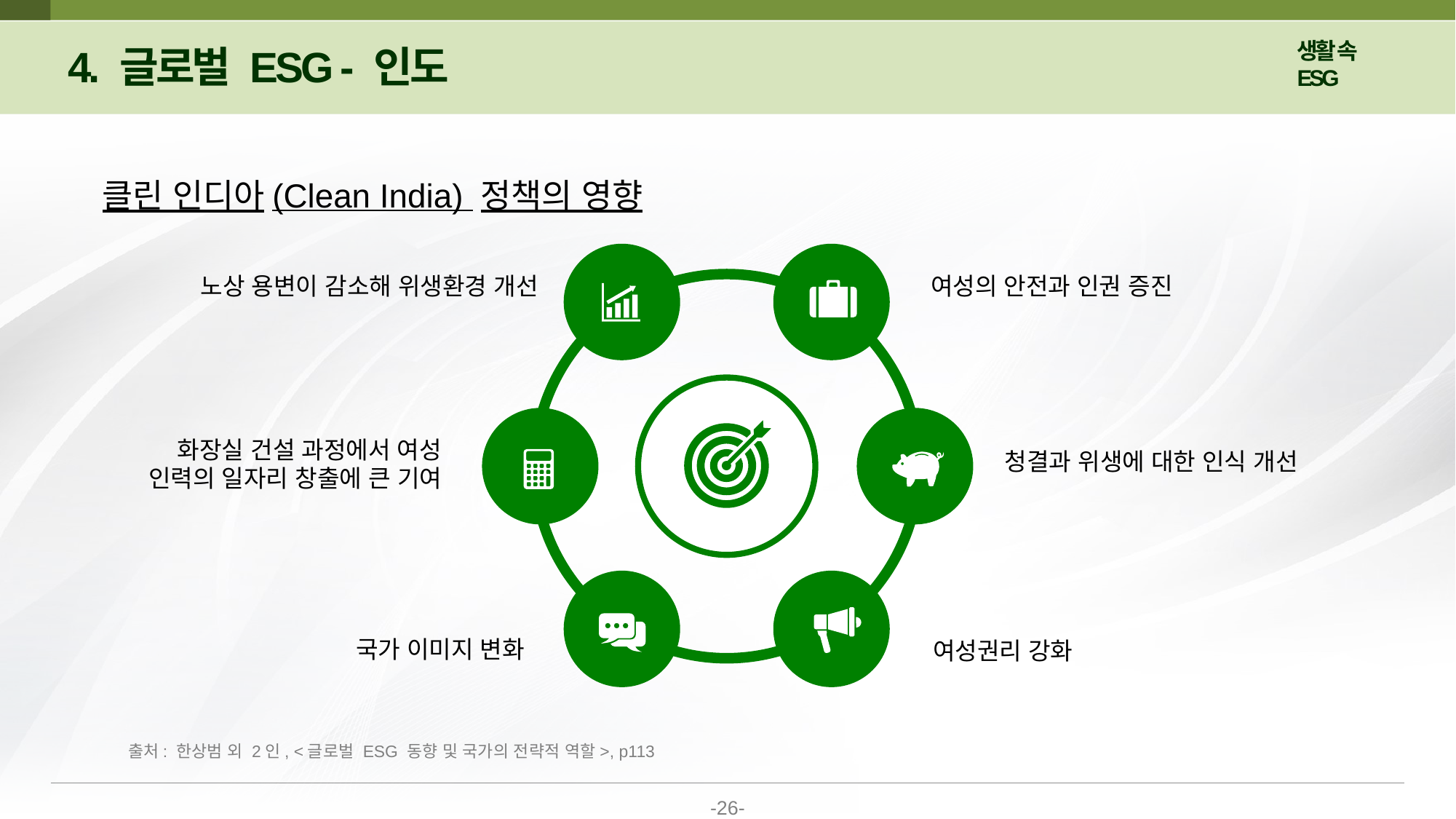

4. 글로벌 ESG - 인도
클린 인디아(Clean India) 정책의 영향

노상 용변이 감소해 위생환경 개선
여성의 안전과 인권 증진

화장실 건설 과정에서 여성 인력의 일자리 창출에 큰 기여
청결과 위생에 대한 인식 개선

국가 이미지 변화
여성권리 강화
출처: 한상범 외 2인, <글로벌 ESG 동향 및 국가의 전략적 역할>, p113